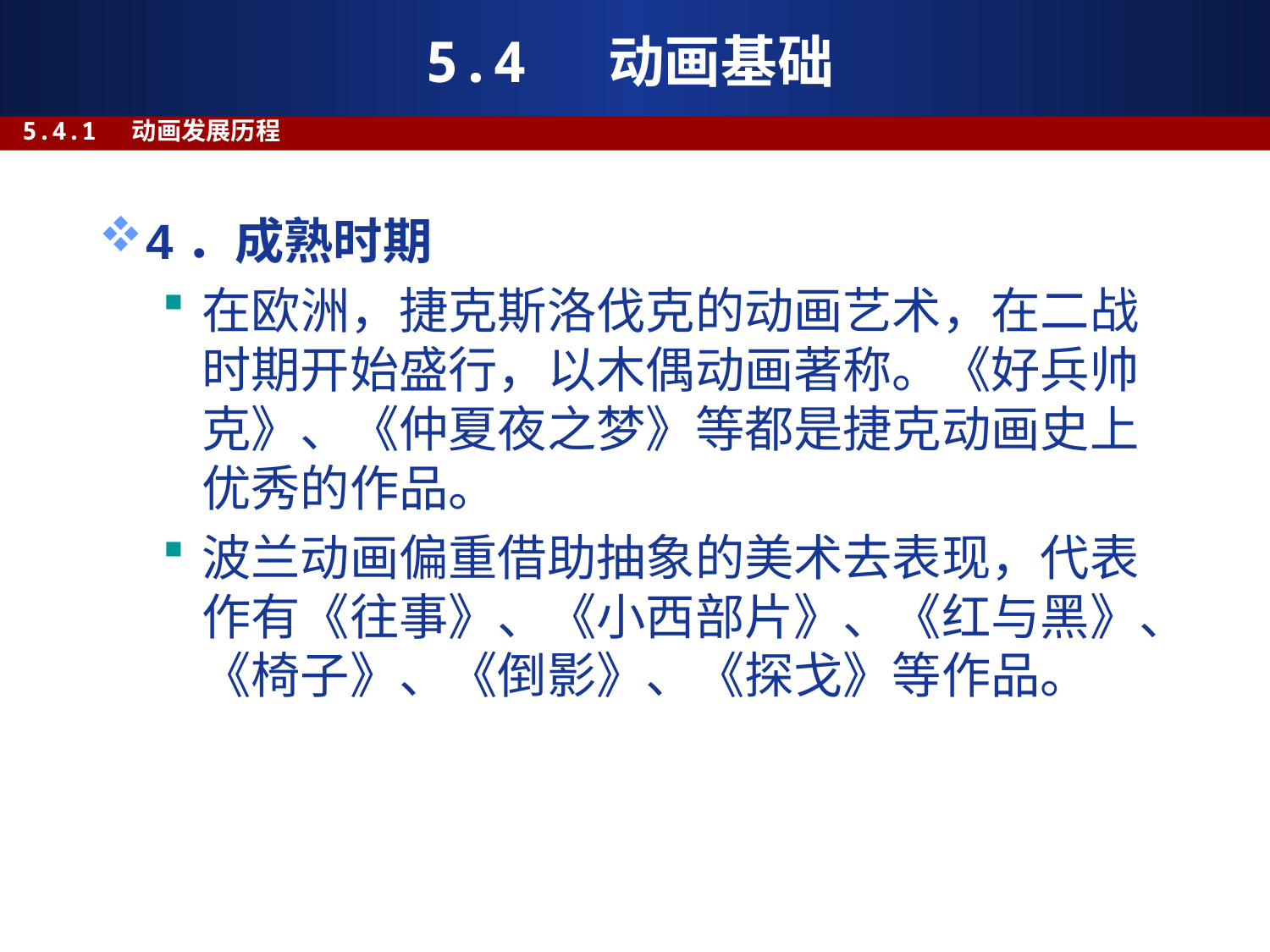

# 5.4  动画基础
5.4.1  动画发展历程
4．成熟时期
在欧洲，捷克斯洛伐克的动画艺术，在二战时期开始盛行，以木偶动画著称。《好兵帅克》、《仲夏夜之梦》等都是捷克动画史上优秀的作品。
波兰动画偏重借助抽象的美术去表现，代表作有《往事》、《小西部片》、《红与黑》、《椅子》、《倒影》、《探戈》等作品。